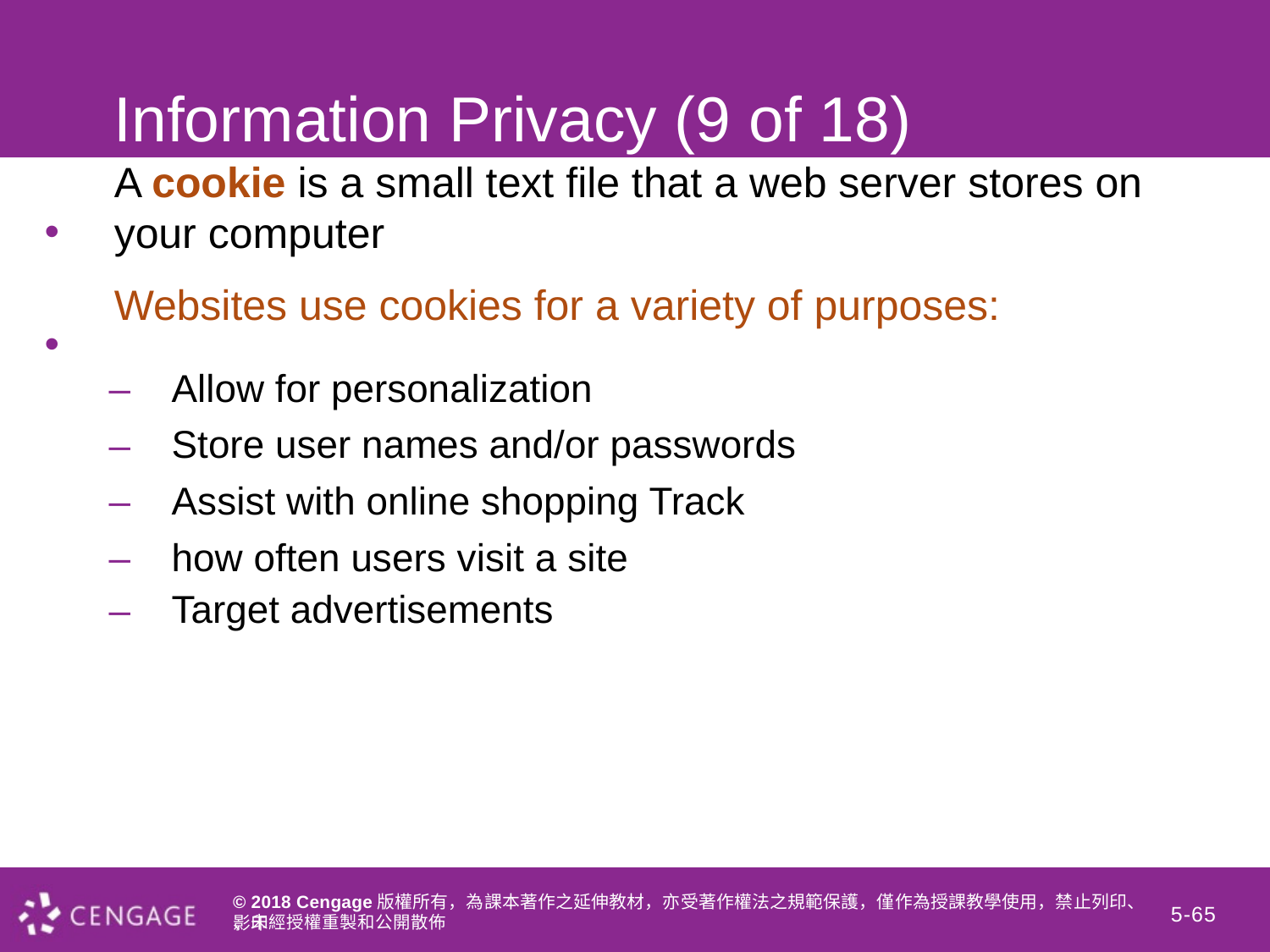

Information Privacy (9 of 18)
A cookie is a small text file that a web server stores on your computer
Websites use cookies for a variety of purposes:
•
•
– – – –
–
Allow for personalization

Store user names and/or passwords Assist with online shopping Track how often users visit a site
Target advertisements

© 2018 Cengage版權所有，為課本著作之延伸教材，亦受著作權法之規範保護，僅作為授課教學使用，禁止列印、影印
5-65
、未經授權重製和公開散佈